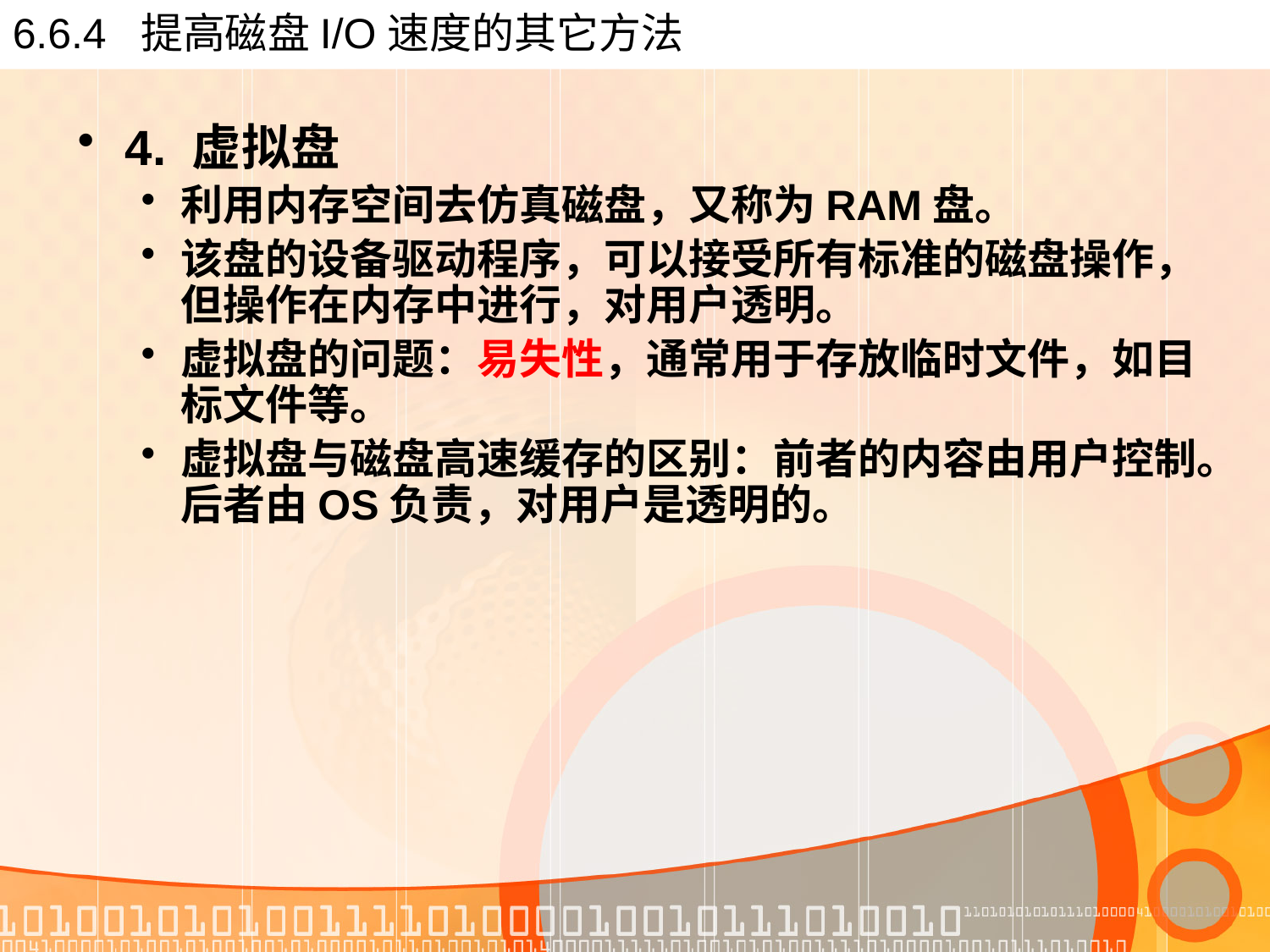

# 6.6.4  提高磁盘I/O速度的其它方法
4. 虚拟盘
利用内存空间去仿真磁盘，又称为RAM盘。
该盘的设备驱动程序，可以接受所有标准的磁盘操作，但操作在内存中进行，对用户透明。
虚拟盘的问题：易失性，通常用于存放临时文件，如目标文件等。
虚拟盘与磁盘高速缓存的区别：前者的内容由用户控制。后者由OS负责，对用户是透明的。